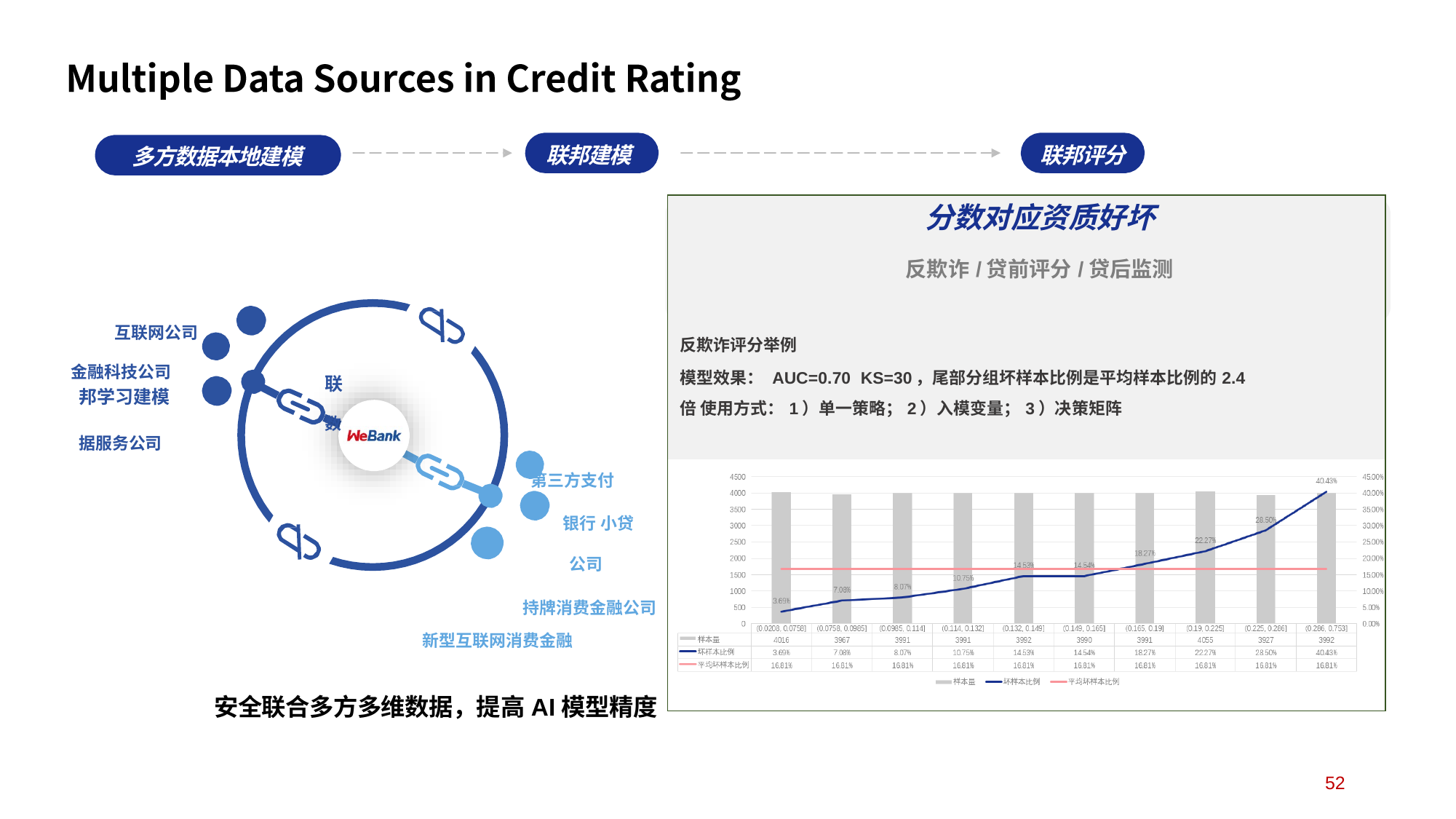

联邦建模
联邦评分
多方数据本地建模

| 分数对应资质好坏 反欺诈/贷前评分/贷后监测 |
| --- |
| 反欺诈评分举例 模型效果： AUC=0.70 KS=30，尾部分组坏样本比例是平均样本比例的2.4倍 使用方式：1）单一策略；2）入模变量；3）决策矩阵 |
|  |

互联网公司 金融科技公司
联邦学习建模
数据服务公司

第三方支付
银行 小贷公司
持牌消费金融公司 新型互联网消费金融

安全联合多方多维数据，提高AI模型精度

52